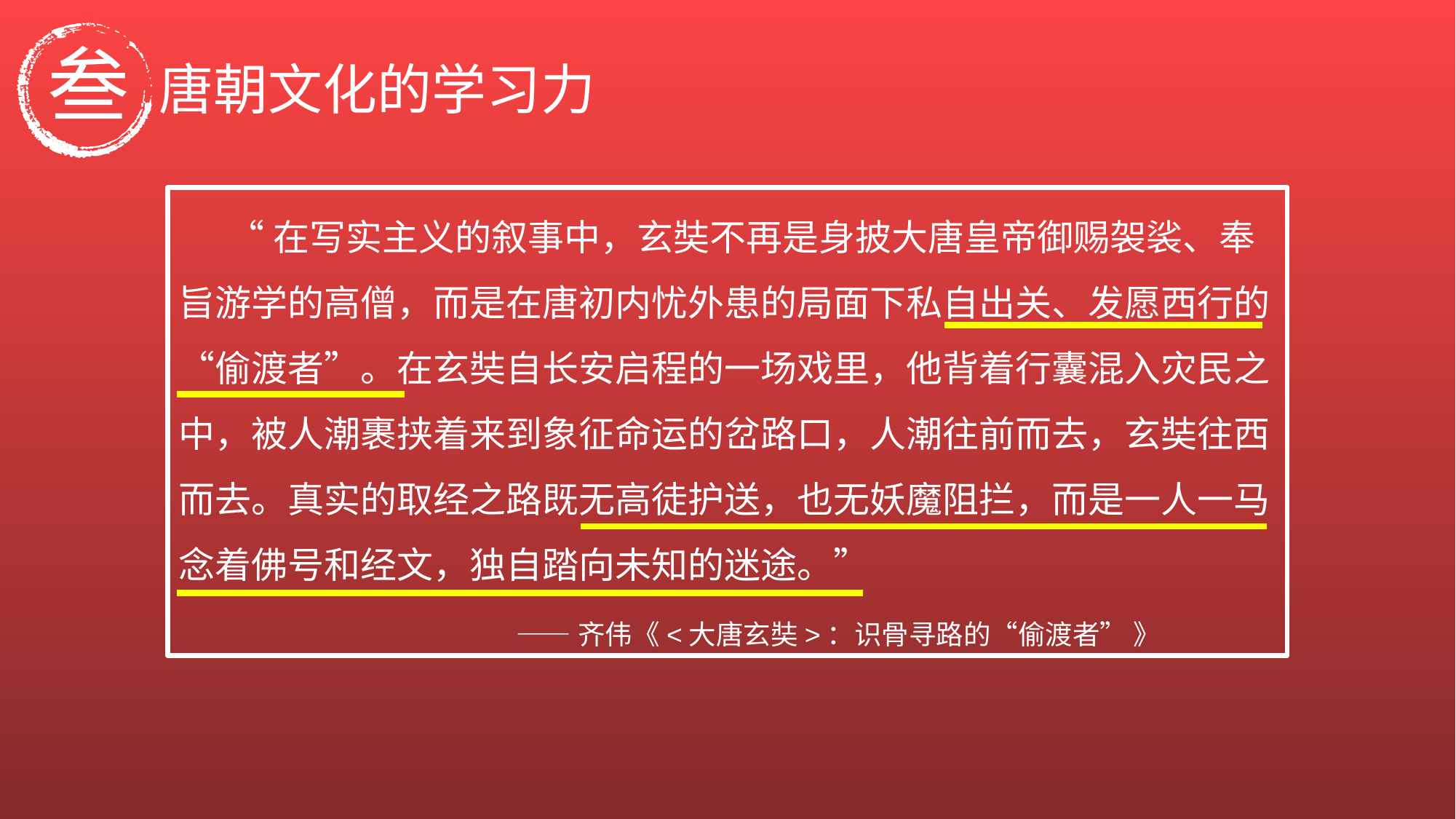

叁
唐朝文化的学习力
      “在写实主义的叙事中，玄奘不再是身披大唐皇帝御赐袈裟、奉旨游学的高僧，而是在唐初内忧外患的局面下私自出关、发愿西行的“偷渡者”。在玄奘自长安启程的一场戏里，他背着行囊混入灾民之中，被人潮裹挟着来到象征命运的岔路口，人潮往前而去，玄奘往西而去。真实的取经之路既无高徒护送，也无妖魔阻拦，而是一人一马念着佛号和经文，独自踏向未知的迷途。”
                                    ——齐伟《<大唐玄奘>：识骨寻路的“偷渡者” 》